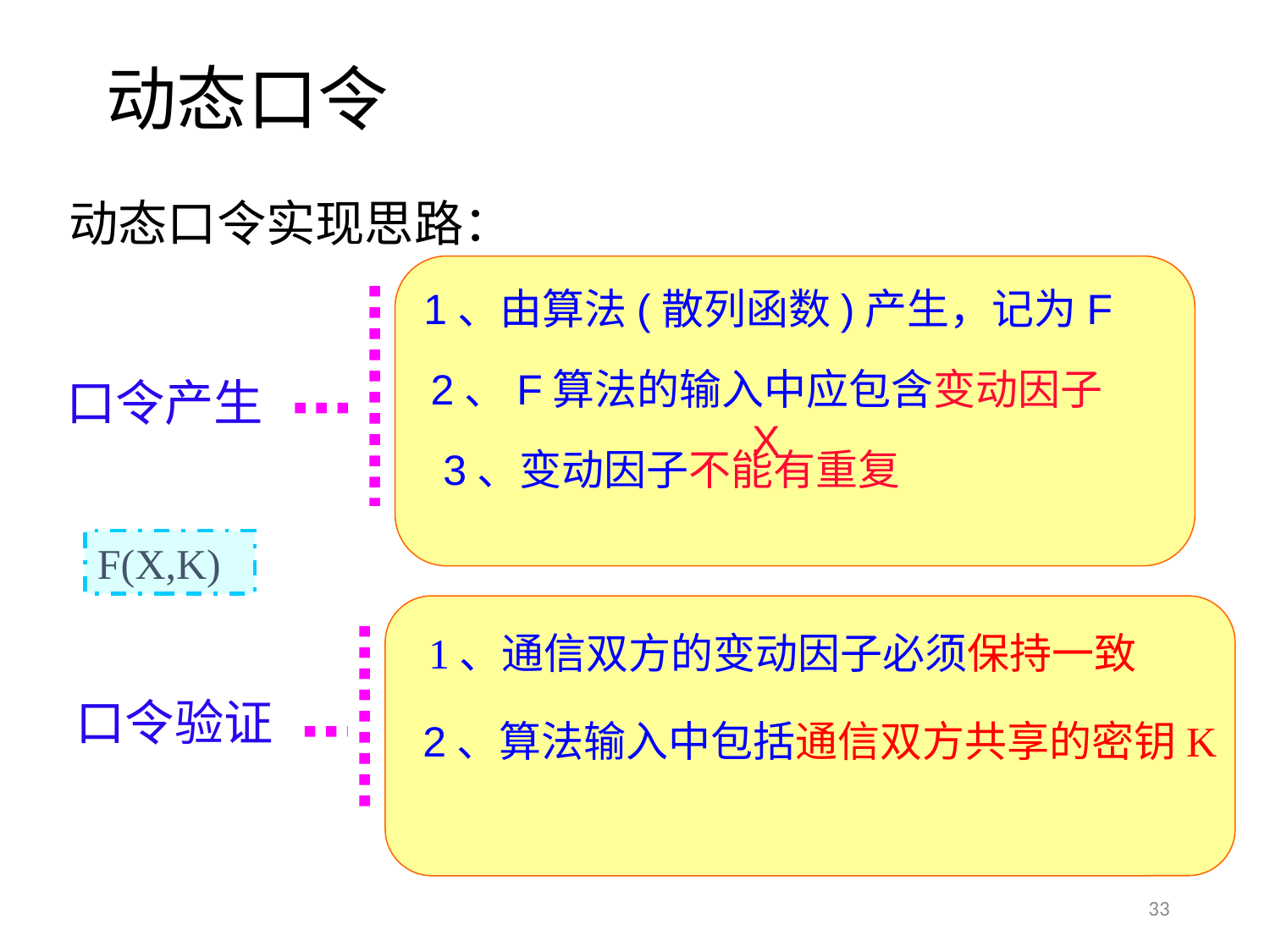

动态口令
动态口令实现思路：

1、由算法(散列函数)产生，记为F

 2、F算法的输入中应包含变动因子X
口令产生
3、变动因子不能有重复
F(X,K)

 1、通信双方的变动因子必须保持一致

口令验证
2、算法输入中包括通信双方共享的密钥K
33